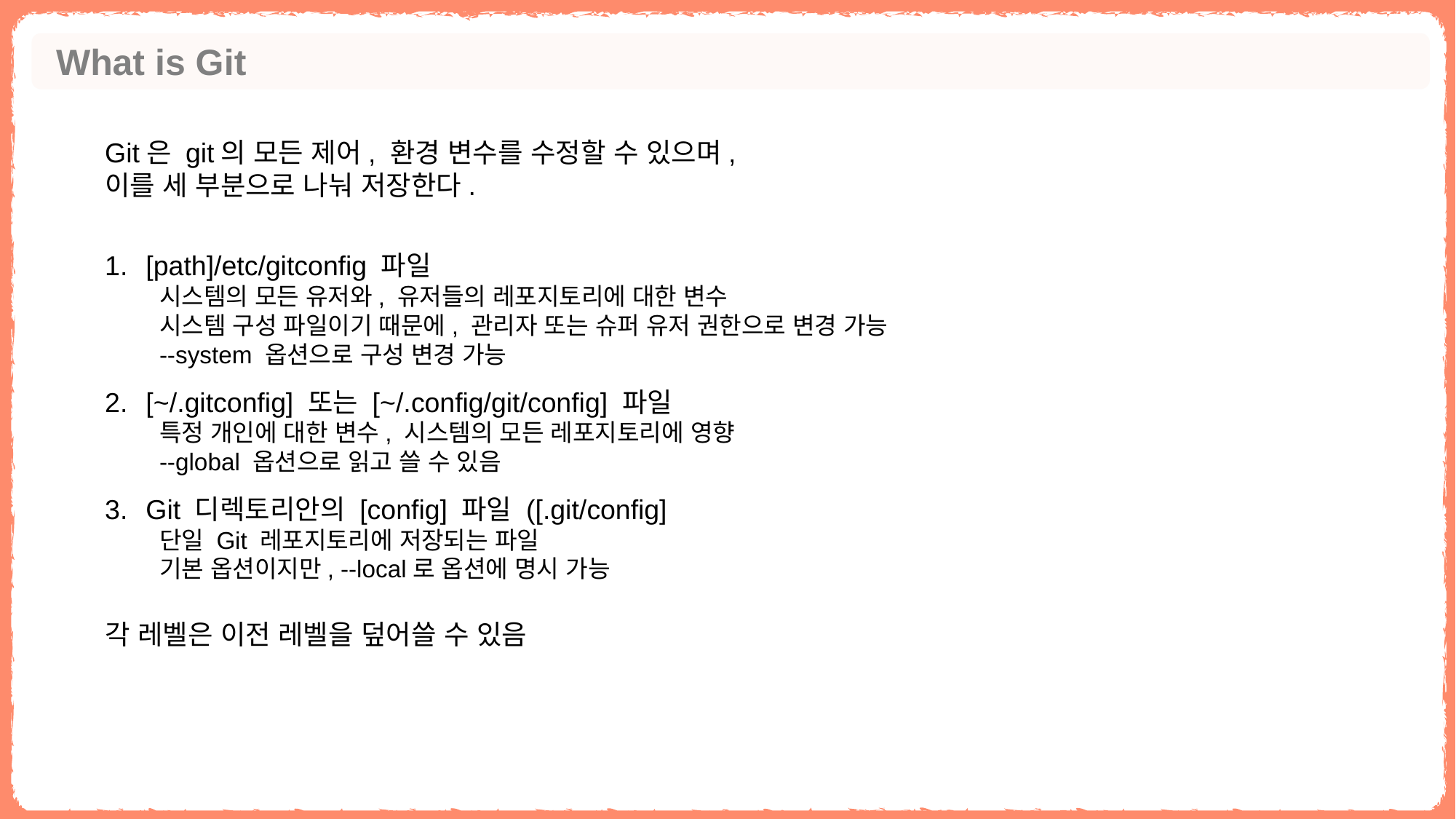

What is Git
Git은 git의 모든 제어, 환경 변수를 수정할 수 있으며, 이를 세 부분으로 나눠 저장한다.
[path]/etc/gitconfig 파일
시스템의 모든 유저와, 유저들의 레포지토리에 대한 변수
시스템 구성 파일이기 때문에, 관리자 또는 슈퍼 유저 권한으로 변경 가능
--system 옵션으로 구성 변경 가능
[~/.gitconfig] 또는 [~/.config/git/config] 파일
특정 개인에 대한 변수, 시스템의 모든 레포지토리에 영향
--global 옵션으로 읽고 쓸 수 있음
Git 디렉토리안의 [config] 파일 ([.git/config]
단일 Git 레포지토리에 저장되는 파일
기본 옵션이지만, --local로 옵션에 명시 가능
각 레벨은 이전 레벨을 덮어쓸 수 있음